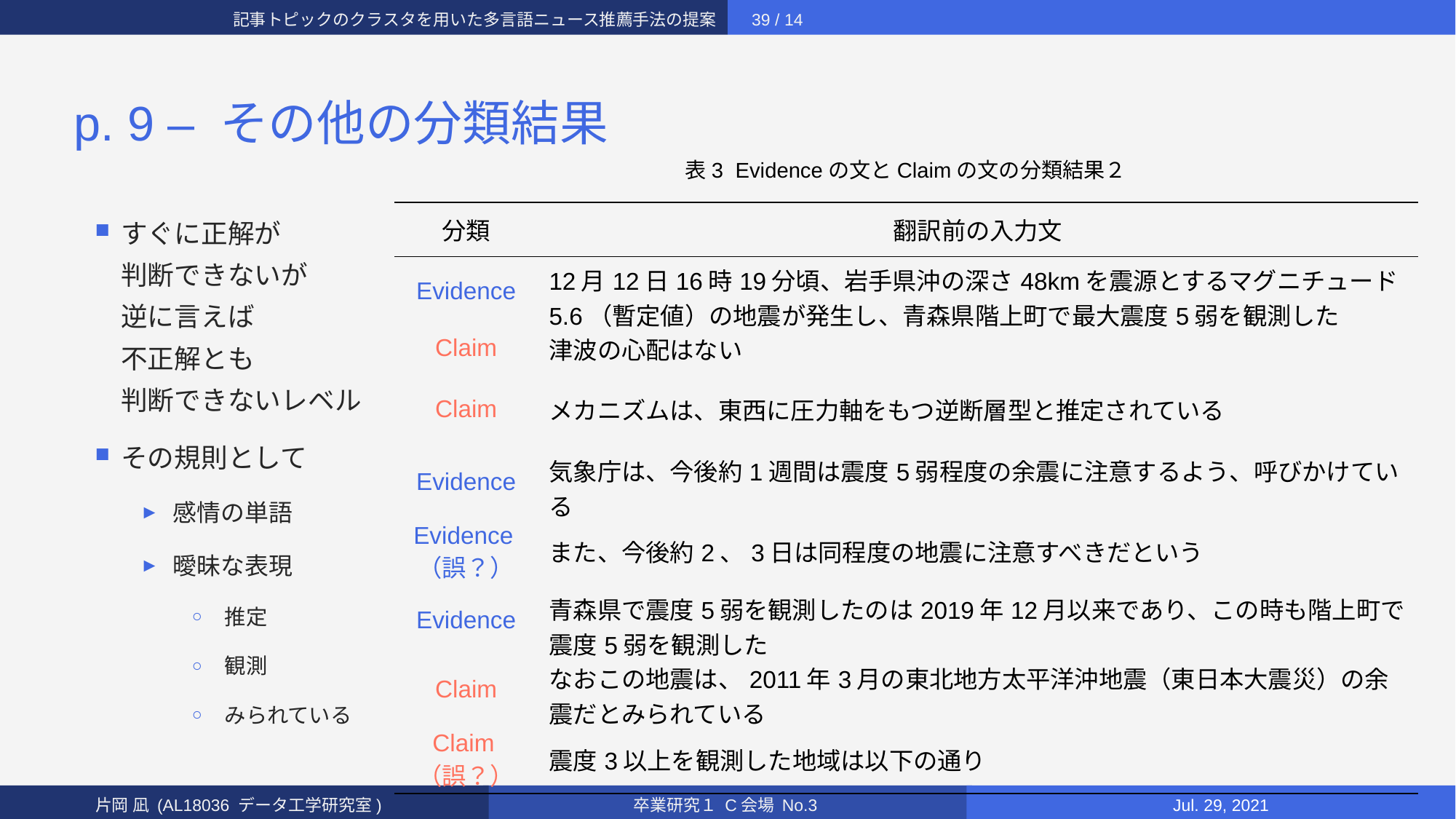

# p. 9 – その他の分類結果
表3  Evidenceの文とClaimの文の分類結果２
すぐに正解が
判断できないが
逆に言えば
不正解とも
判断できないレベル
その規則として
感情の単語
曖昧な表現
推定
観測
みられている
| 分類 | 翻訳前の入力文 |
| --- | --- |
| Evidence | 12月12日16時19分頃、岩手県沖の深さ48kmを震源とするマグニチュード5.6（暫定値）の地震が発生し、青森県階上町で最大震度5弱を観測した |
| Claim | 津波の心配はない |
| Claim | メカニズムは、東西に圧力軸をもつ逆断層型と推定されている |
| Evidence | 気象庁は、今後約1週間は震度5弱程度の余震に注意するよう、呼びかけている |
| Evidence（誤？） | また、今後約2、3日は同程度の地震に注意すべきだという |
| Evidence | 青森県で震度5弱を観測したのは2019年12月以来であり、この時も階上町で震度5弱を観測した |
| Claim | なおこの地震は、2011年3月の東北地方太平洋沖地震（東日本大震災）の余震だとみられている |
| Claim（誤？） | 震度3以上を観測した地域は以下の通り |